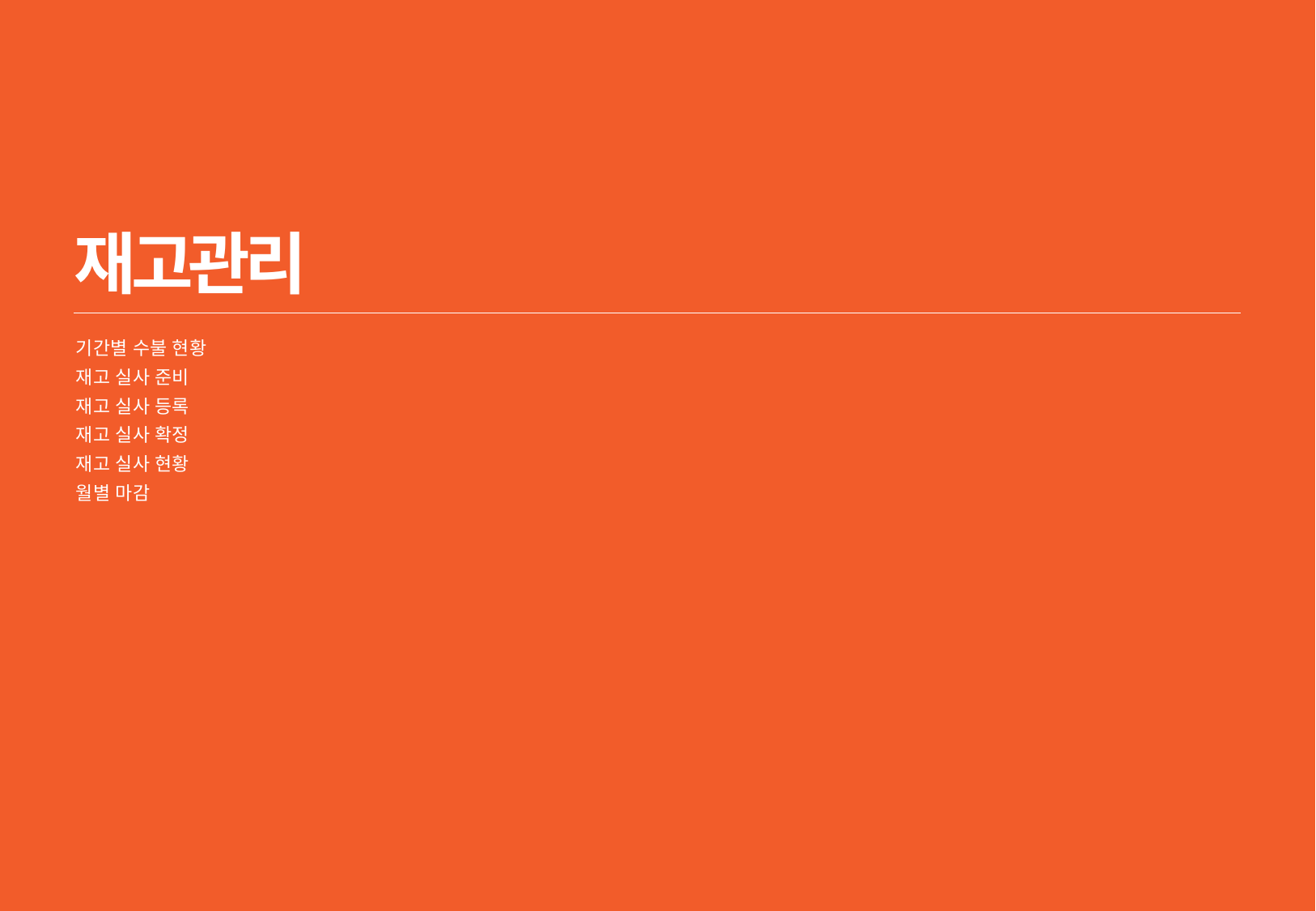

5/5
# 재고관리
기간별 수불 현황
재고 실사 준비
재고 실사 등록
재고 실사 확정
재고 실사 현황
월별 마감